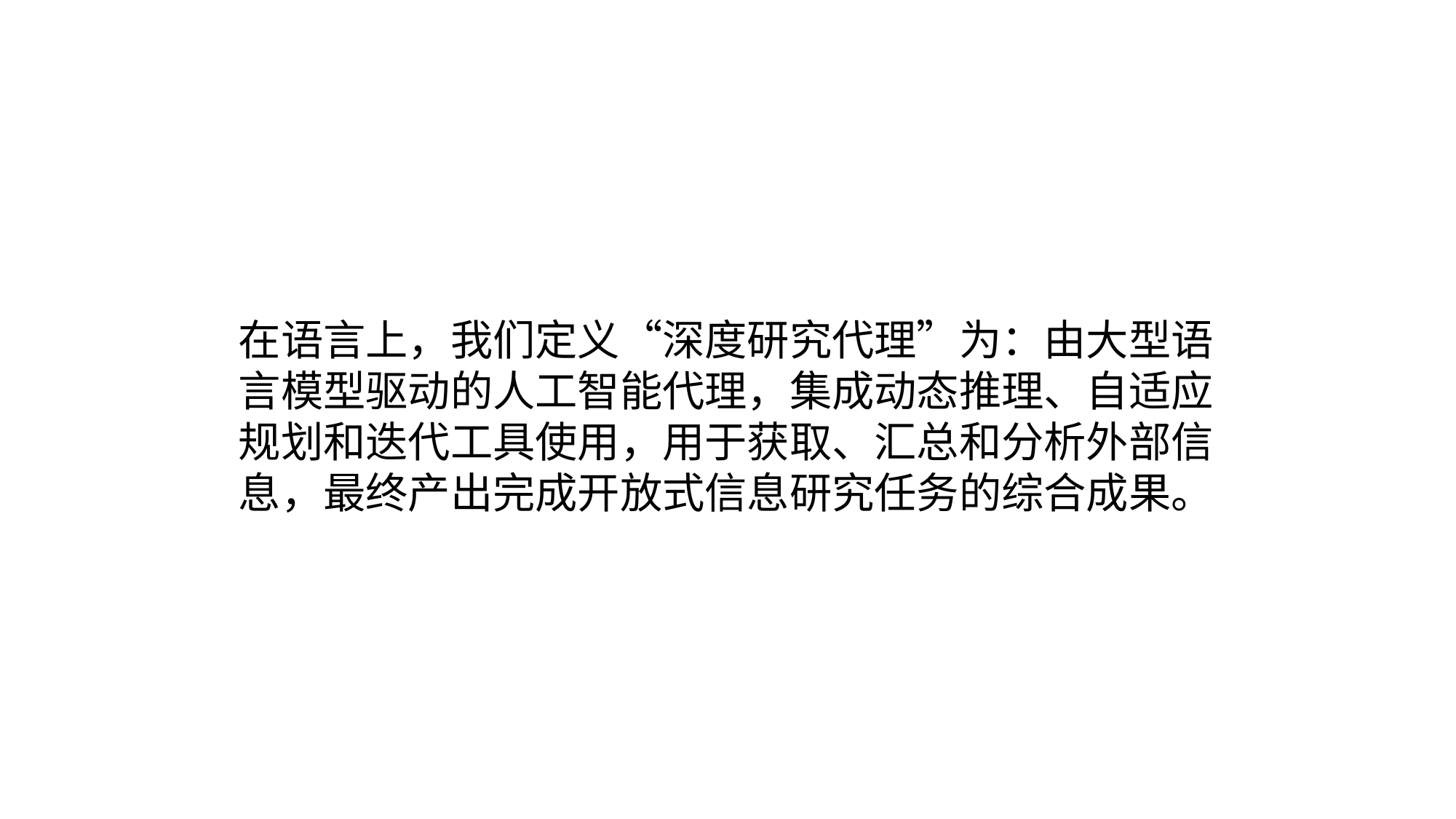

在语言上，我们定义“深度研究代理”为：由大型语言模型驱动的人工智能代理，集成动态推理、自适应规划和迭代工具使用，用于获取、汇总和分析外部信息，最终产出完成开放式信息研究任务的综合成果。